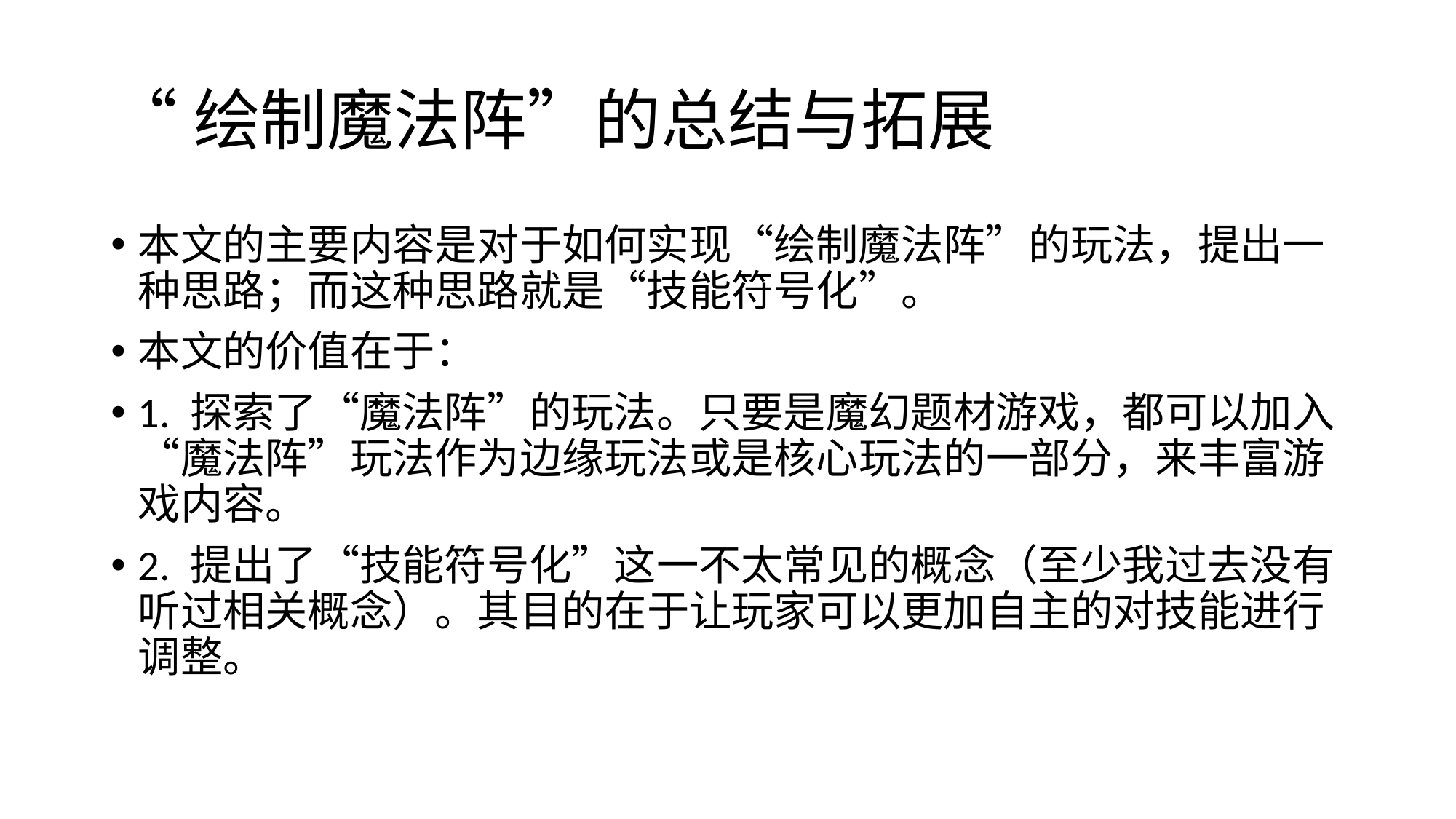

# “绘制魔法阵”的总结与拓展
本文的主要内容是对于如何实现“绘制魔法阵”的玩法，提出一种思路；而这种思路就是“技能符号化”。
本文的价值在于：
1. 探索了“魔法阵”的玩法。只要是魔幻题材游戏，都可以加入“魔法阵”玩法作为边缘玩法或是核心玩法的一部分，来丰富游戏内容。
2. 提出了“技能符号化”这一不太常见的概念（至少我过去没有听过相关概念）。其目的在于让玩家可以更加自主的对技能进行调整。